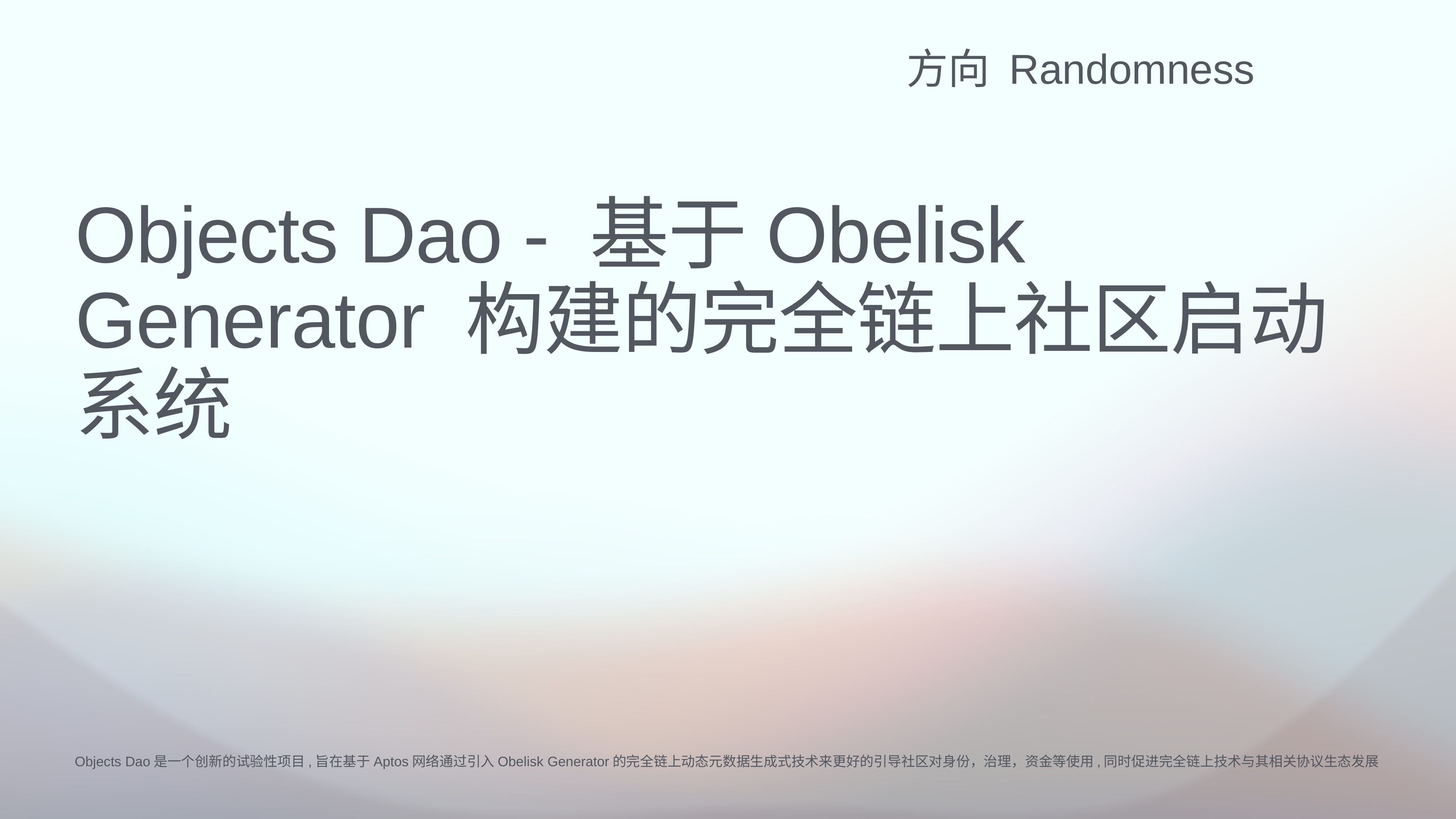

方向 Randomness
# Objects Dao - 基于Obelisk Generator 构建的完全链上社区启动系统
Objects Dao是一个创新的试验性项目,旨在基于Aptos网络通过引入Obelisk Generator的完全链上动态元数据生成式技术来更好的引导社区对身份，治理，资金等使用,同时促进完全链上技术与其相关协议生态发展